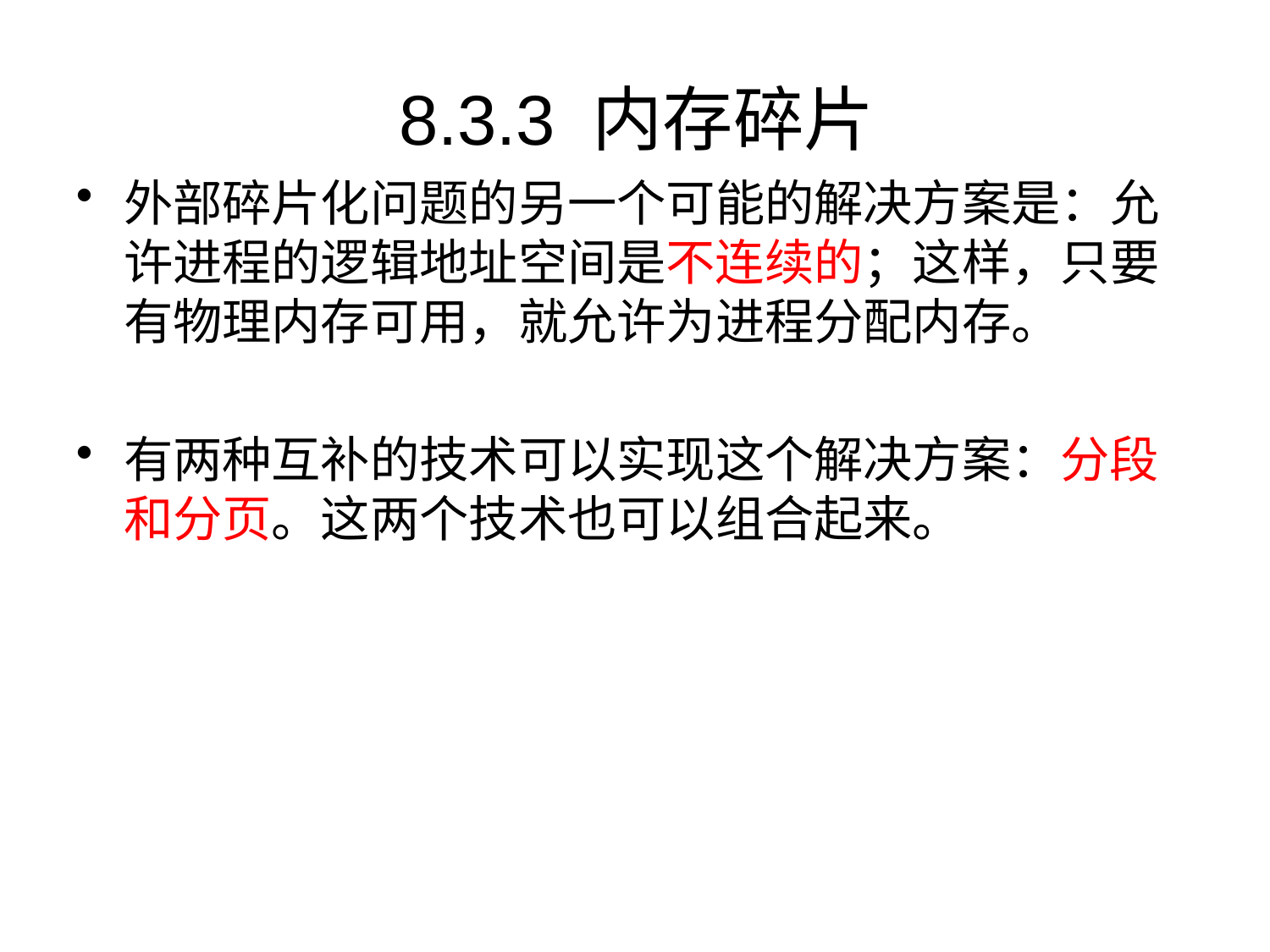

# 8.3.3 内存碎片
外部碎片化问题的另一个可能的解决方案是：允许进程的逻辑地址空间是不连续的；这样，只要有物理内存可用，就允许为进程分配内存。

有两种互补的技术可以实现这个解决方案：分段和分页。这两个技术也可以组合起来。